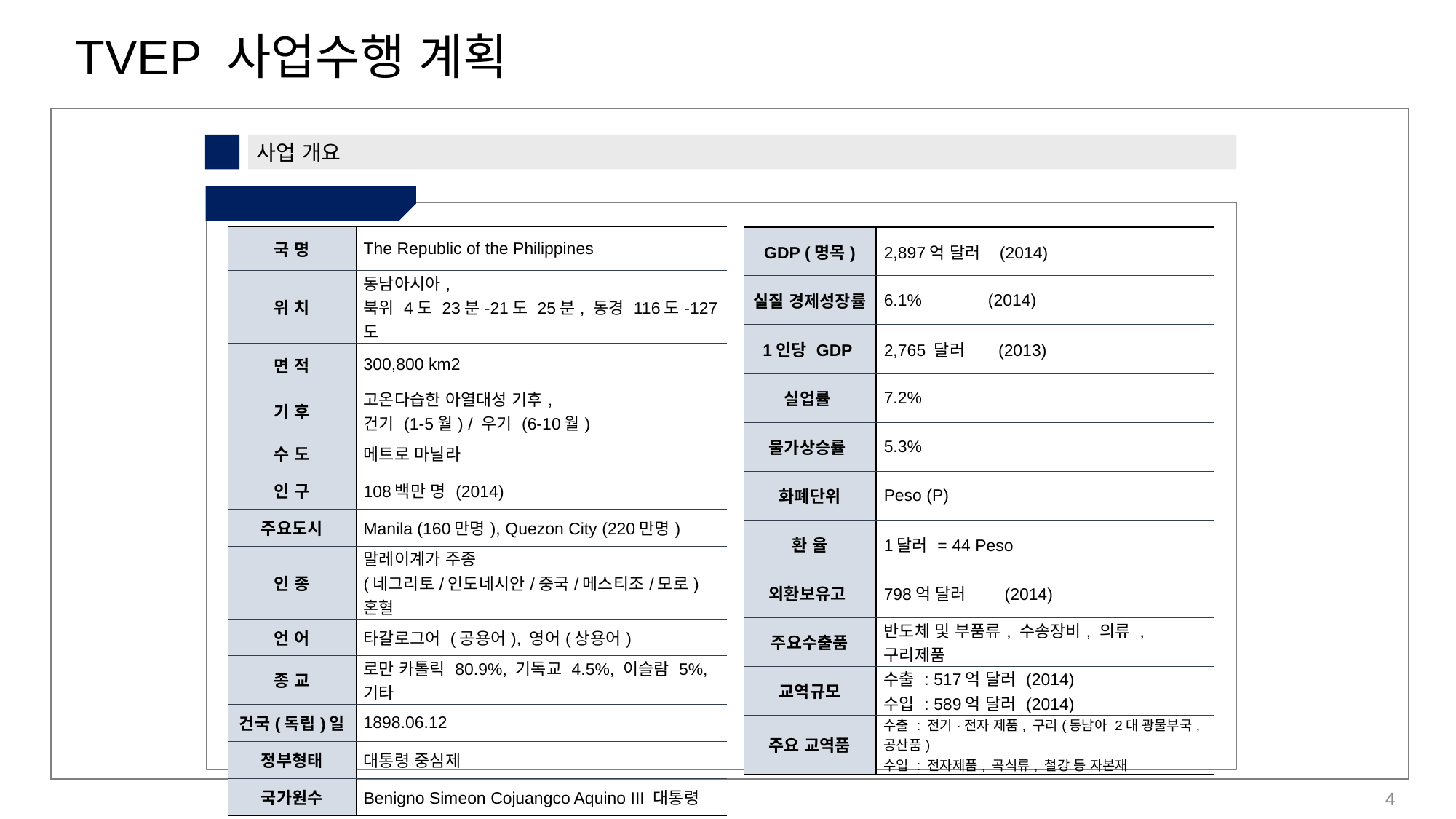

1
사업 개요
② 필리핀 국가 개요

| 국 명 | The Republic of the Philippines |
| --- | --- |
| 위 치 | 동남아시아, 북위 4도 23분-21도 25분, 동경 116도-127도 |
| 면 적 | 300,800 km2 |
| 기 후 | 고온다습한 아열대성 기후, 건기 (1-5월) / 우기 (6-10월) |
| 수 도 | 메트로 마닐라 |
| 인 구 | 108백만 명 (2014) |
| 주요도시 | Manila (160만명), Quezon City (220만명) |
| 인 종 | 말레이계가 주종 (네그리토/인도네시안/중국/메스티조/모로) 혼혈 |
| 언 어 | 타갈로그어 (공용어), 영어(상용어) |
| 종 교 | 로만 카톨릭 80.9%, 기독교 4.5%, 이슬람 5%, 기타 |
| 건국(독립)일 | 1898.06.12 |
| 정부형태 | 대통령 중심제 |
| 국가원수 | Benigno Simeon Cojuangco Aquino III 대통령 |
| GDP (명목) | 2,897억 달러 (2014) |
| --- | --- |
| 실질 경제성장률 | 6.1% (2014) |
| 1인당 GDP | 2,765 달러 (2013) |
| 실업률 | 7.2% |
| 물가상승률 | 5.3% |
| 화폐단위 | Peso (P) |
| 환 율 | 1달러 = 44 Peso |
| 외환보유고 | 798억 달러 (2014) |
| 주요수출품 | 반도체 및 부품류, 수송장비, 의류 , 구리제품 |
| 교역규모 | 수출 : 517억 달러 (2014) 수입 : 589억 달러 (2014) |
| 주요 교역품 | 수출 : 전기·전자 제품, 구리(동남아 2대 광물부국, 공산품) 수입 : 전자제품, 곡식류, 철강 등 자본재 |
4